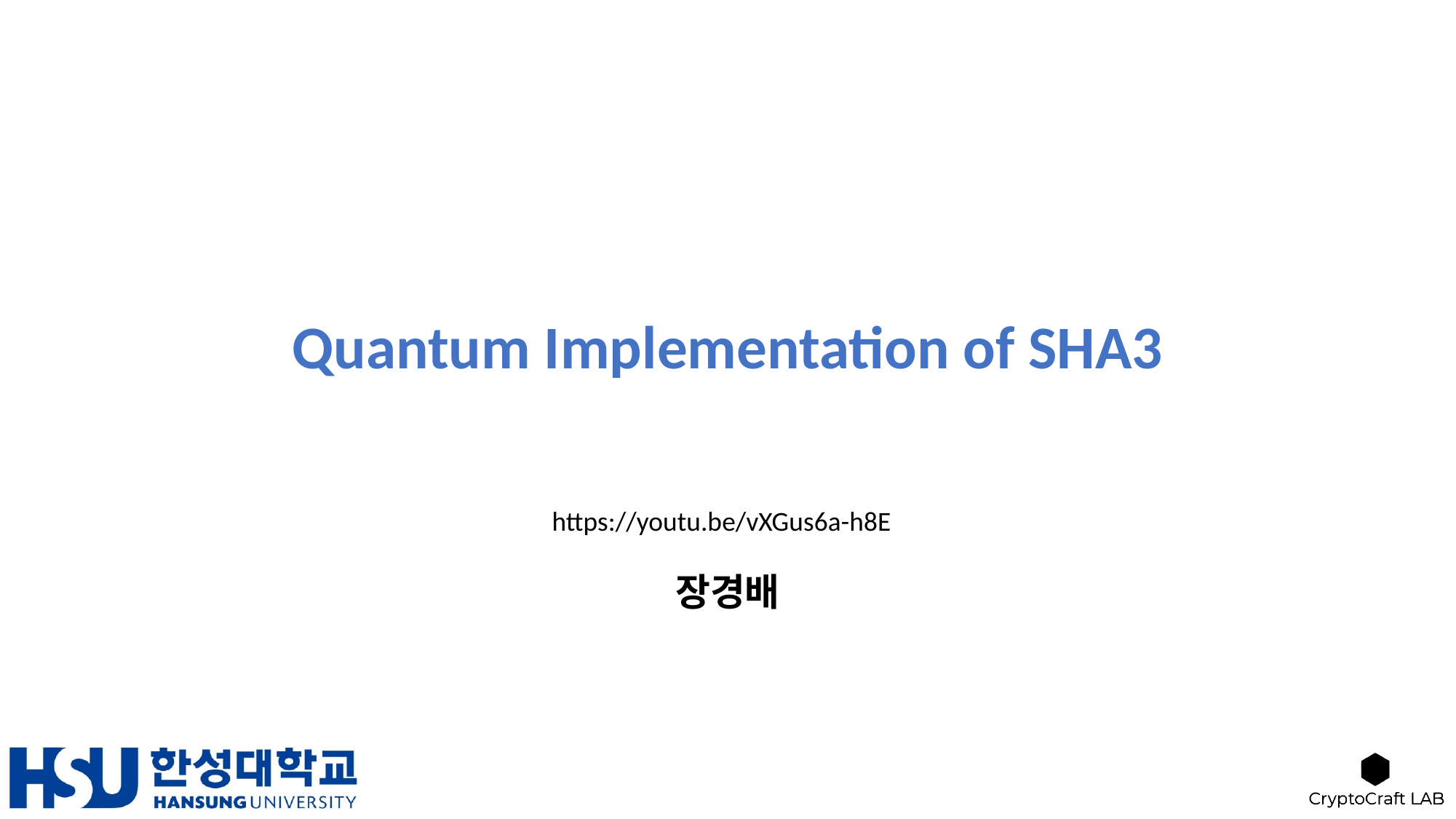

# Quantum Implementation of SHA3
https://youtu.be/vXGus6a-h8E

장경배